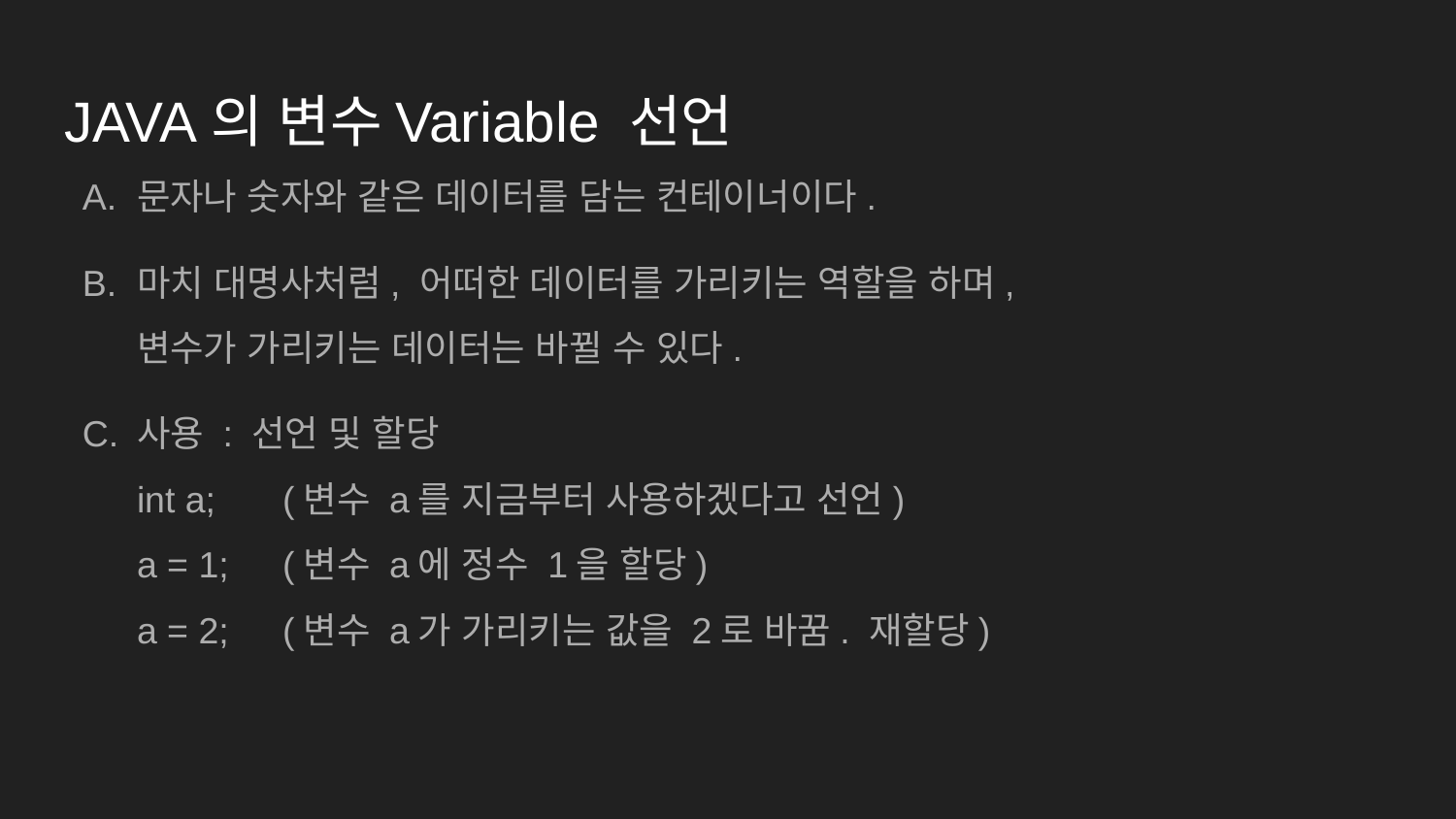

# JAVA의 변수Variable 선언
문자나 숫자와 같은 데이터를 담는 컨테이너이다.
마치 대명사처럼, 어떠한 데이터를 가리키는 역할을 하며,
변수가 가리키는 데이터는 바뀔 수 있다.
사용 : 선언 및 할당
int a;	(변수 a를 지금부터 사용하겠다고 선언)
a = 1;	(변수 a에 정수 1을 할당)
a = 2;	(변수 a가 가리키는 값을 2로 바꿈. 재할당)